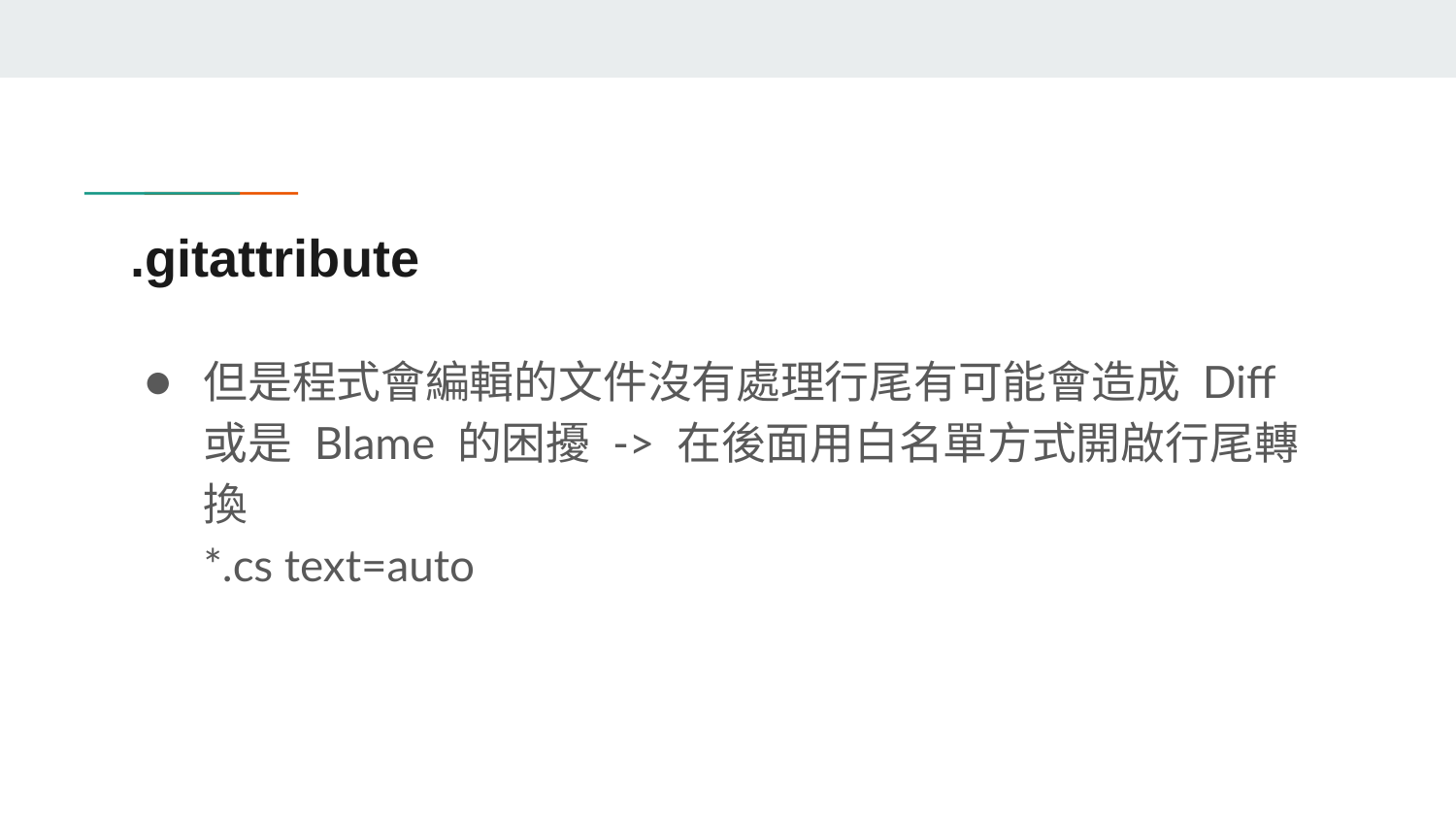

# .gitattribute
但是程式會編輯的文件沒有處理行尾有可能會造成 Diff 或是 Blame 的困擾 -> 在後面用白名單方式開啟行尾轉換
*.cs text=auto